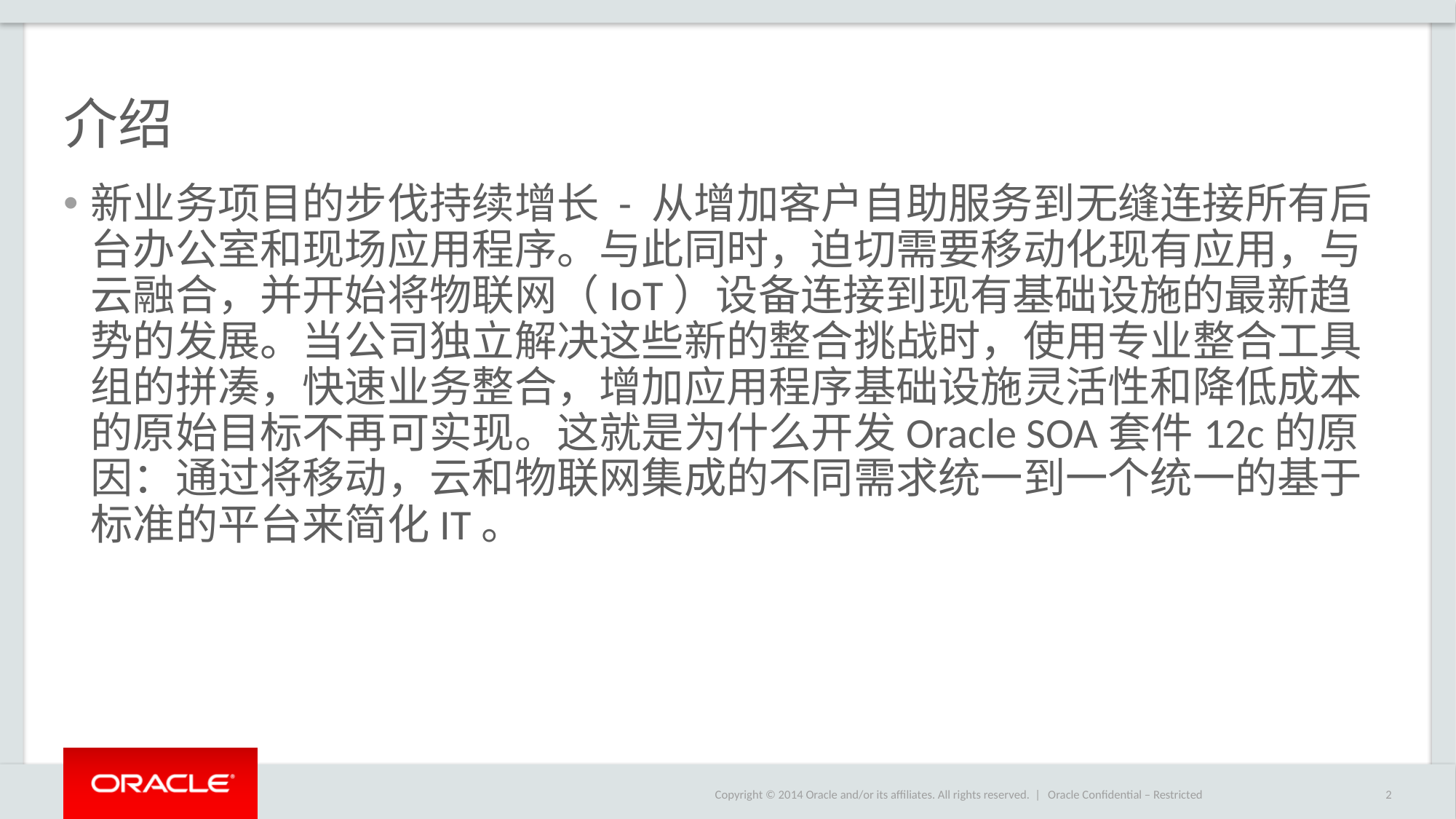

# 介绍
新业务项目的步伐持续增长 - 从增加客户自助服务到无缝连接所有后台办公室和现场应用程序。与此同时，迫切需要移动化现有应用，与云融合，并开始将物联网（IoT）设备连接到现有基础设施的最新趋势的发展。当公司独立解决这些新的整合挑战时，使用专业整合工具组的拼凑，快速业务整合，增加应用程序基础设施灵活性和降低成本的原始目标不再可实现。这就是为什么开发Oracle SOA套件12c的原因：通过将移动，云和物联网集成的不同需求统一到一个统一的基于标准的平台来简化IT。
Oracle Confidential – Restricted
2